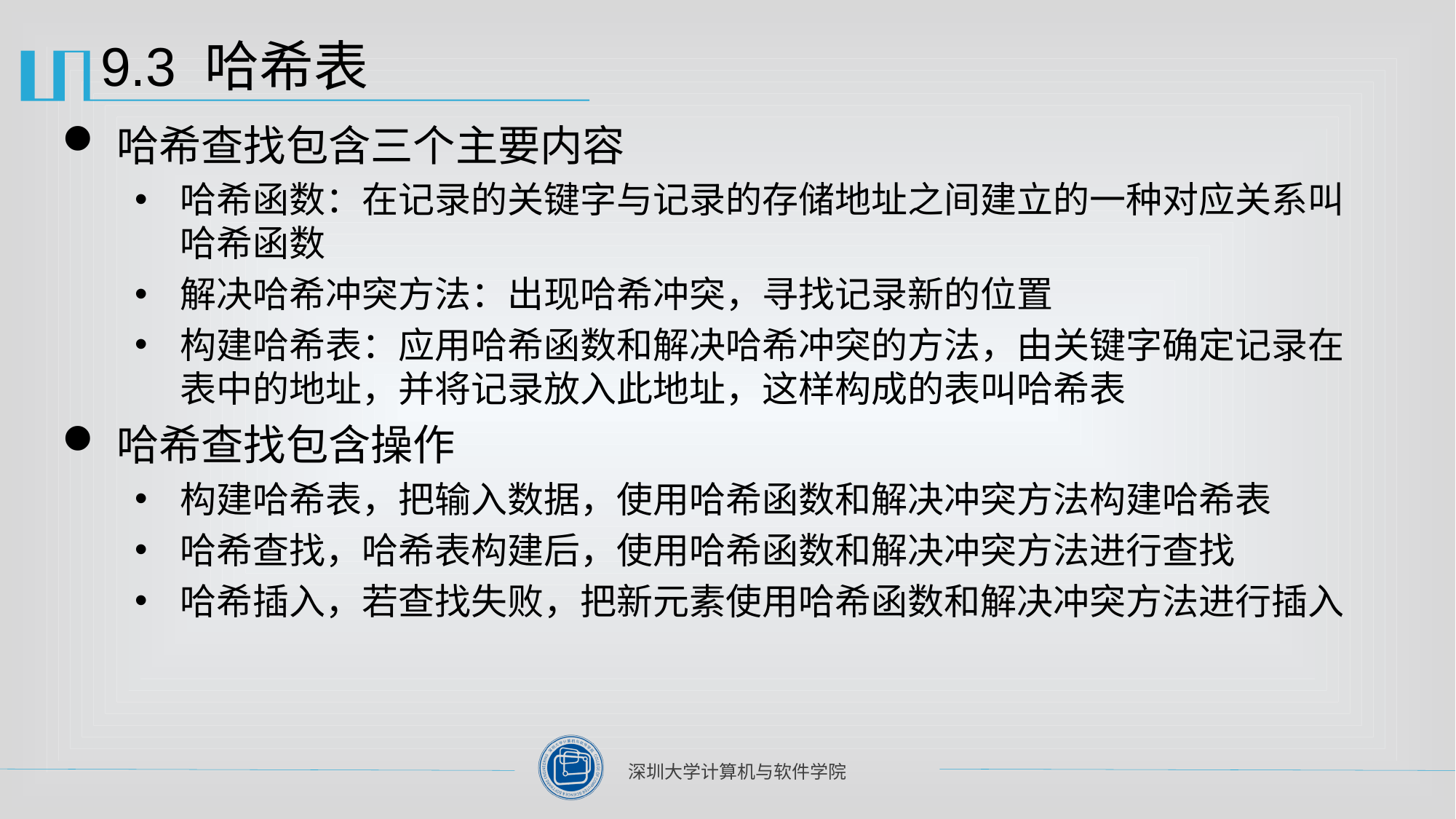

# 9.3 哈希表
哈希查找包含三个主要内容
哈希函数：在记录的关键字与记录的存储地址之间建立的一种对应关系叫哈希函数
解决哈希冲突方法：出现哈希冲突，寻找记录新的位置
构建哈希表：应用哈希函数和解决哈希冲突的方法，由关键字确定记录在表中的地址，并将记录放入此地址，这样构成的表叫哈希表
哈希查找包含操作
构建哈希表，把输入数据，使用哈希函数和解决冲突方法构建哈希表
哈希查找，哈希表构建后，使用哈希函数和解决冲突方法进行查找
哈希插入，若查找失败，把新元素使用哈希函数和解决冲突方法进行插入

114